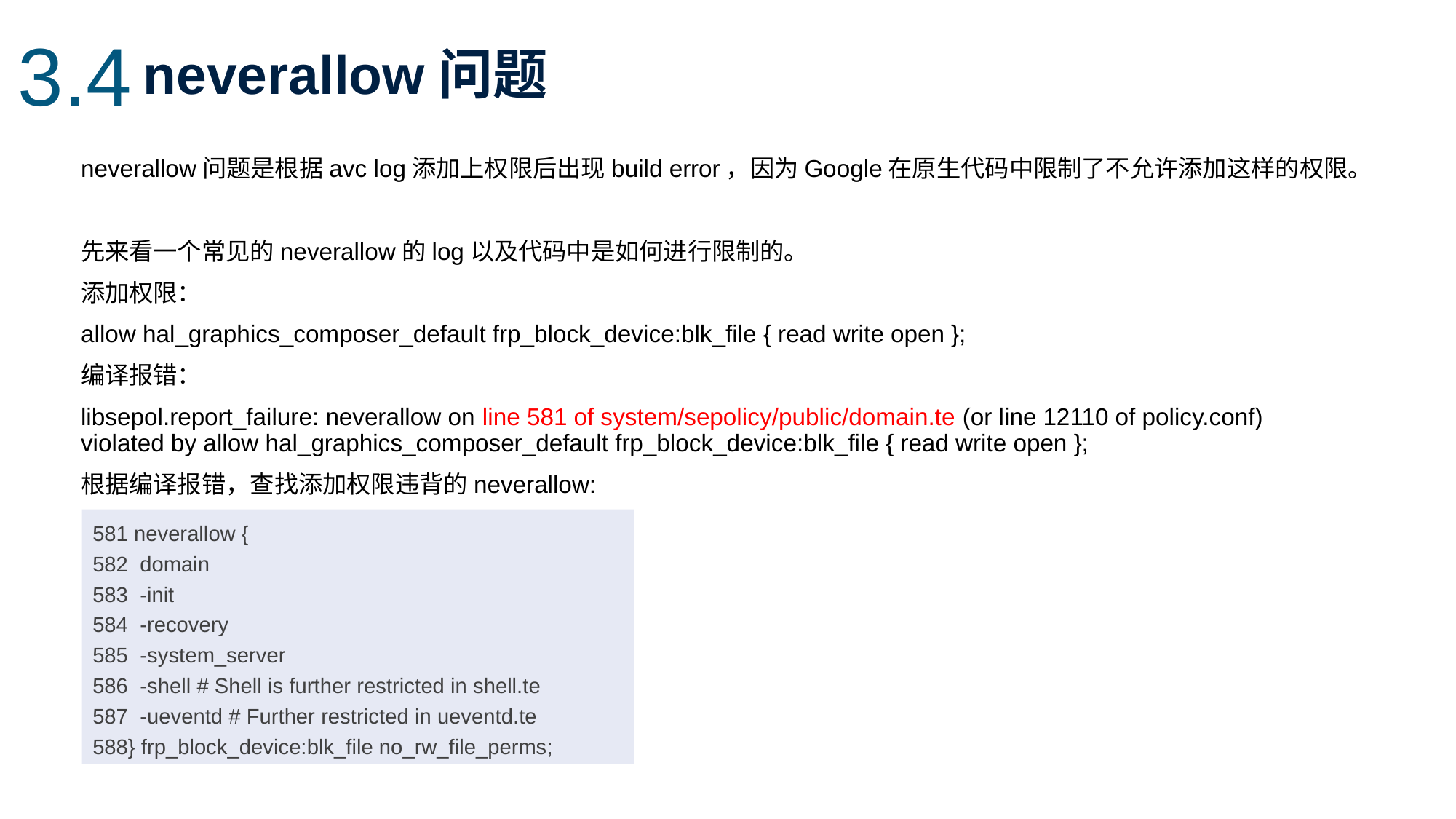

3.4
neverallow问题
neverallow问题是根据avc log添加上权限后出现build error，因为Google在原生代码中限制了不允许添加这样的权限。

先来看一个常见的neverallow的log以及代码中是如何进行限制的。
添加权限：
allow hal_graphics_composer_default frp_block_device:blk_file { read write open };
编译报错：
libsepol.report_failure: neverallow on line 581 of system/sepolicy/public/domain.te (or line 12110 of policy.conf) violated by allow hal_graphics_composer_default frp_block_device:blk_file { read write open };
根据编译报错，查找添加权限违背的neverallow:

581 neverallow {
582  domain
583  -init
584  -recovery
585  -system_server
586  -shell # Shell is further restricted in shell.te
587  -ueventd # Further restricted in ueventd.te
588} frp_block_device:blk_file no_rw_file_perms;